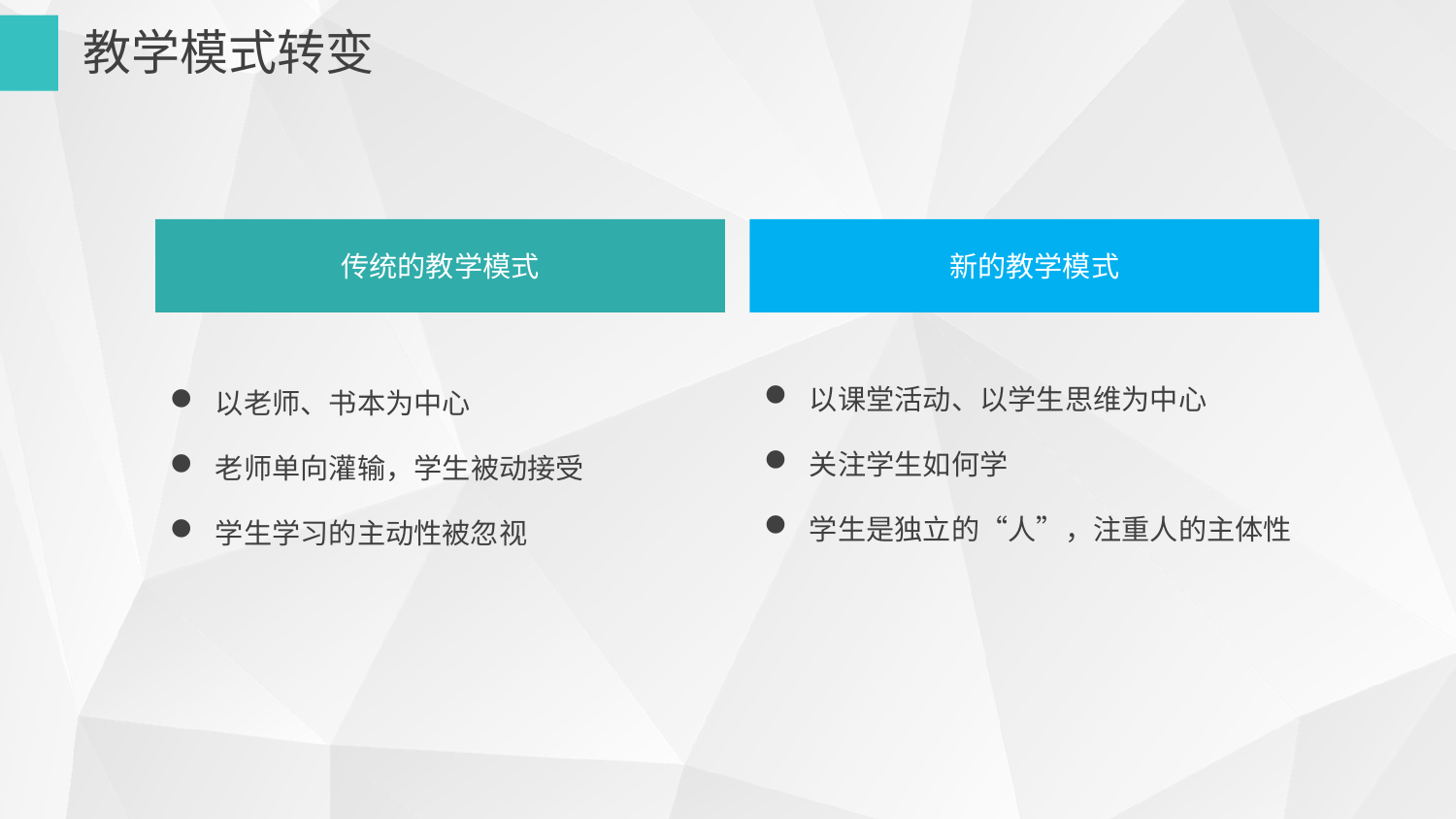

教学模式转变

传统的教学模式
新的教学模式
以课堂活动、以学生思维为中心
关注学生如何学
学生是独立的“人”，注重人的主体性

以老师、书本为中心
老师单向灌输，学生被动接受
学生学习的主动性被忽视